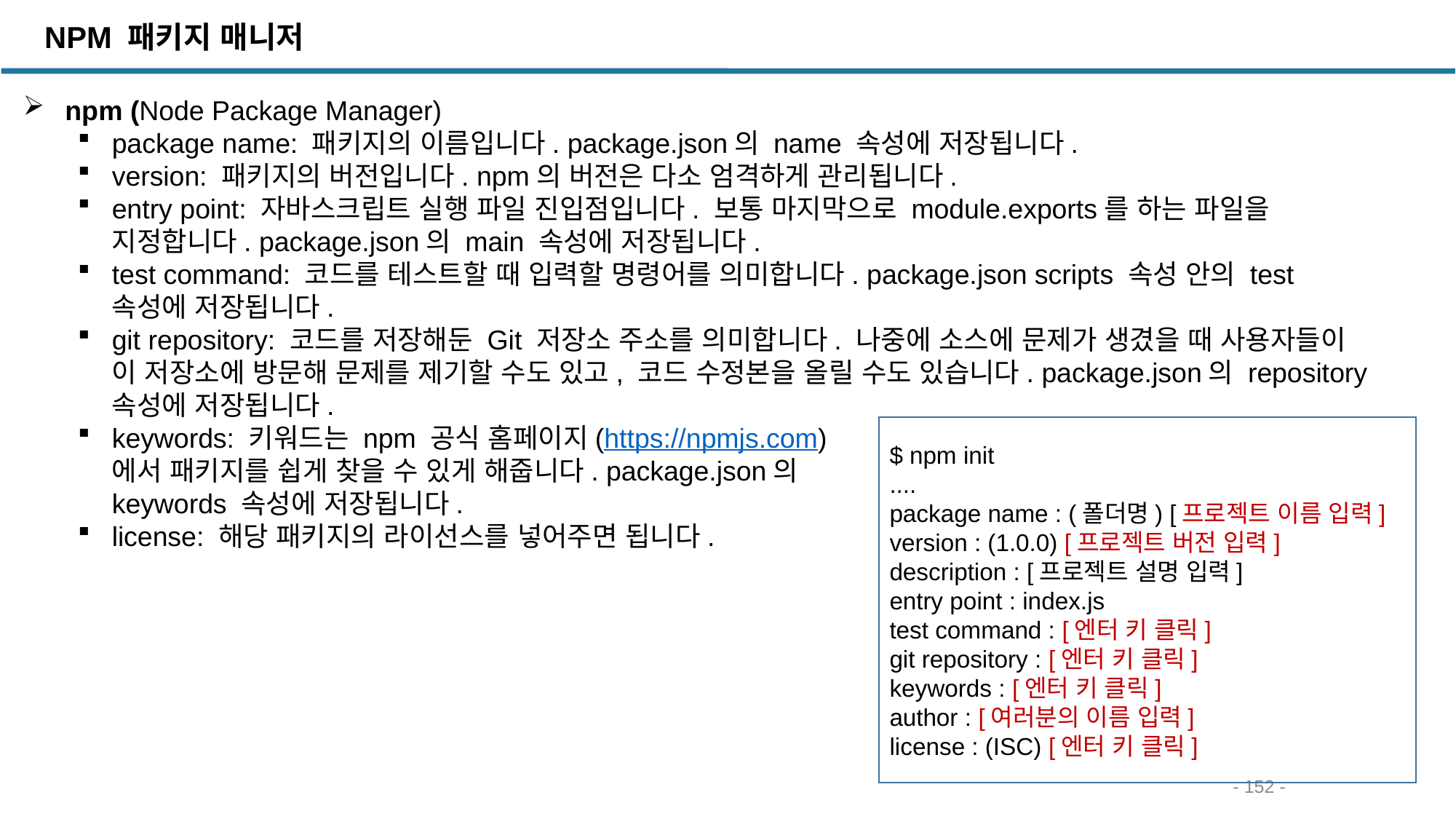

NPM 패키지 매니저
 npm (Node Package Manager)
package name: 패키지의 이름입니다. package.json의 name 속성에 저장됩니다.
version: 패키지의 버전입니다. npm의 버전은 다소 엄격하게 관리됩니다.
entry point: 자바스크립트 실행 파일 진입점입니다. 보통 마지막으로 module.exports를 하는 파일을 지정합니다. package.json의 main 속성에 저장됩니다.
test command: 코드를 테스트할 때 입력할 명령어를 의미합니다. package.json scripts 속성 안의 test 속성에 저장됩니다.
git repository: 코드를 저장해둔 Git 저장소 주소를 의미합니다. 나중에 소스에 문제가 생겼을 때 사용자들이 이 저장소에 방문해 문제를 제기할 수도 있고, 코드 수정본을 올릴 수도 있습니다. package.json의 repository 속성에 저장됩니다.
keywords: 키워드는 npm 공식 홈페이지(https://npmjs.com)
에서 패키지를 쉽게 찾을 수 있게 해줍니다. package.json의
keywords 속성에 저장됩니다.
license: 해당 패키지의 라이선스를 넣어주면 됩니다.
$ npm init
....
package name : (폴더명) [프로젝트 이름 입력]
version : (1.0.0) [프로젝트 버전 입력]
description : [프로젝트 설명 입력]
entry point : index.js
test command : [엔터 키 클릭]
git repository : [엔터 키 클릭]
keywords : [엔터 키 클릭]
author : [여러분의 이름 입력]
license : (ISC) [엔터 키 클릭]
- 152 -